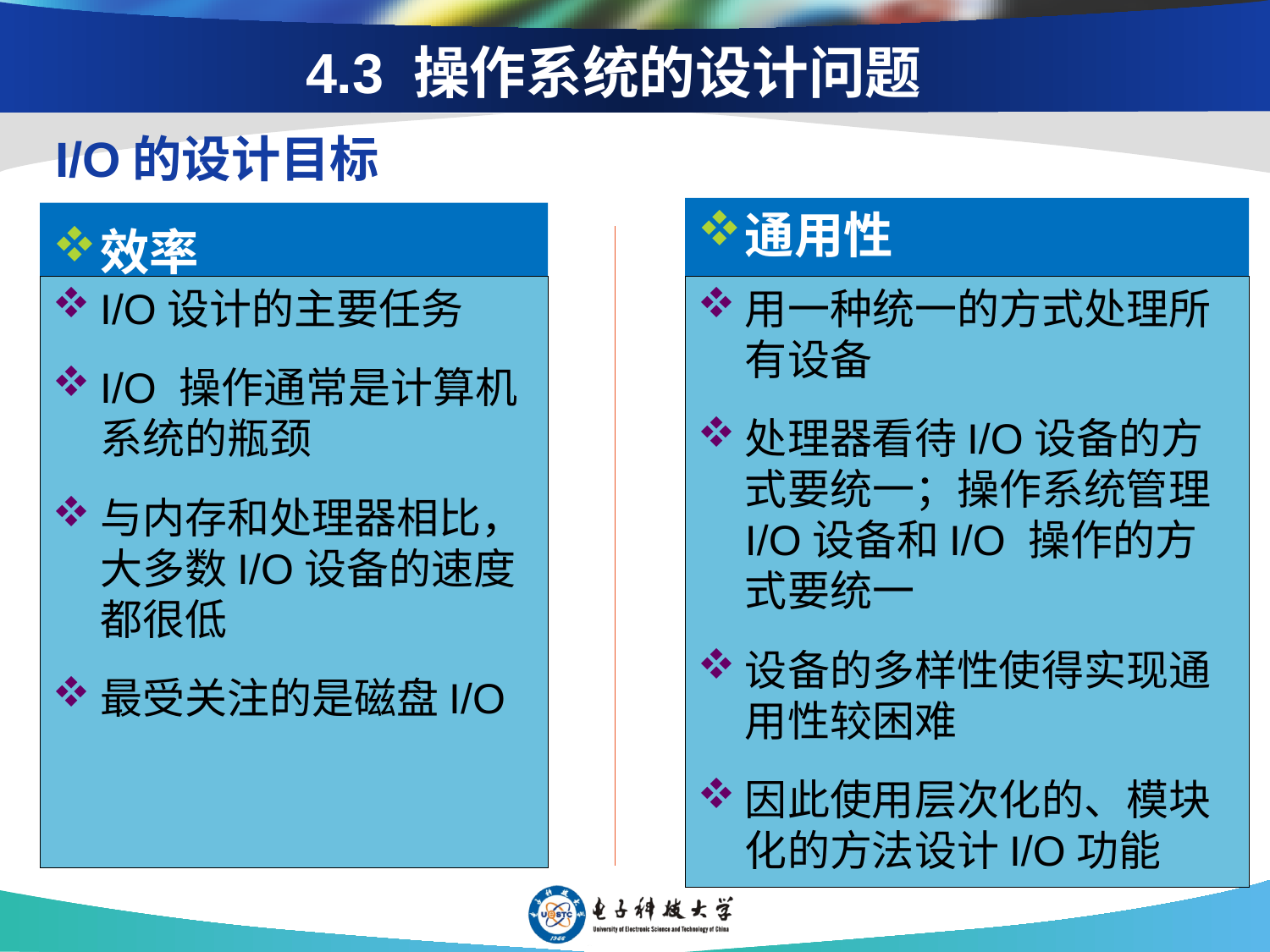

# 4.3 操作系统的设计问题
I/O的设计目标
通用性
用一种统一的方式处理所有设备
处理器看待I/O设备的方式要统一；操作系统管理I/O设备和I/O 操作的方式要统一
设备的多样性使得实现通用性较困难
因此使用层次化的、模块化的方法设计I/O功能
效率
I/O设计的主要任务
I/O 操作通常是计算机系统的瓶颈
与内存和处理器相比，大多数I/O设备的速度都很低
最受关注的是磁盘I/O